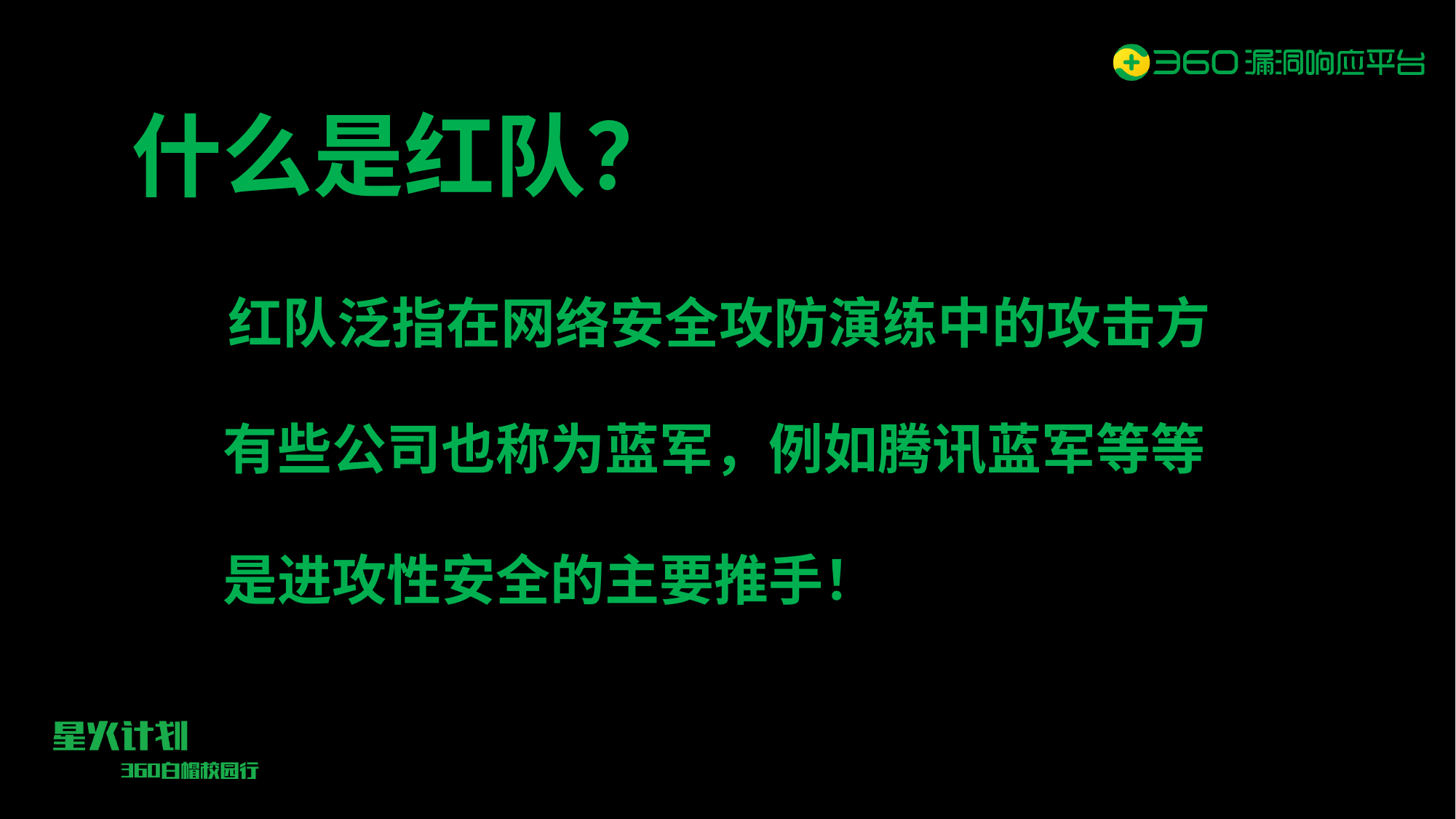

什么是红队？
红队泛指在网络安全攻防演练中的攻击方
有些公司也称为蓝军，例如腾讯蓝军等等

是进攻性安全的主要推手！